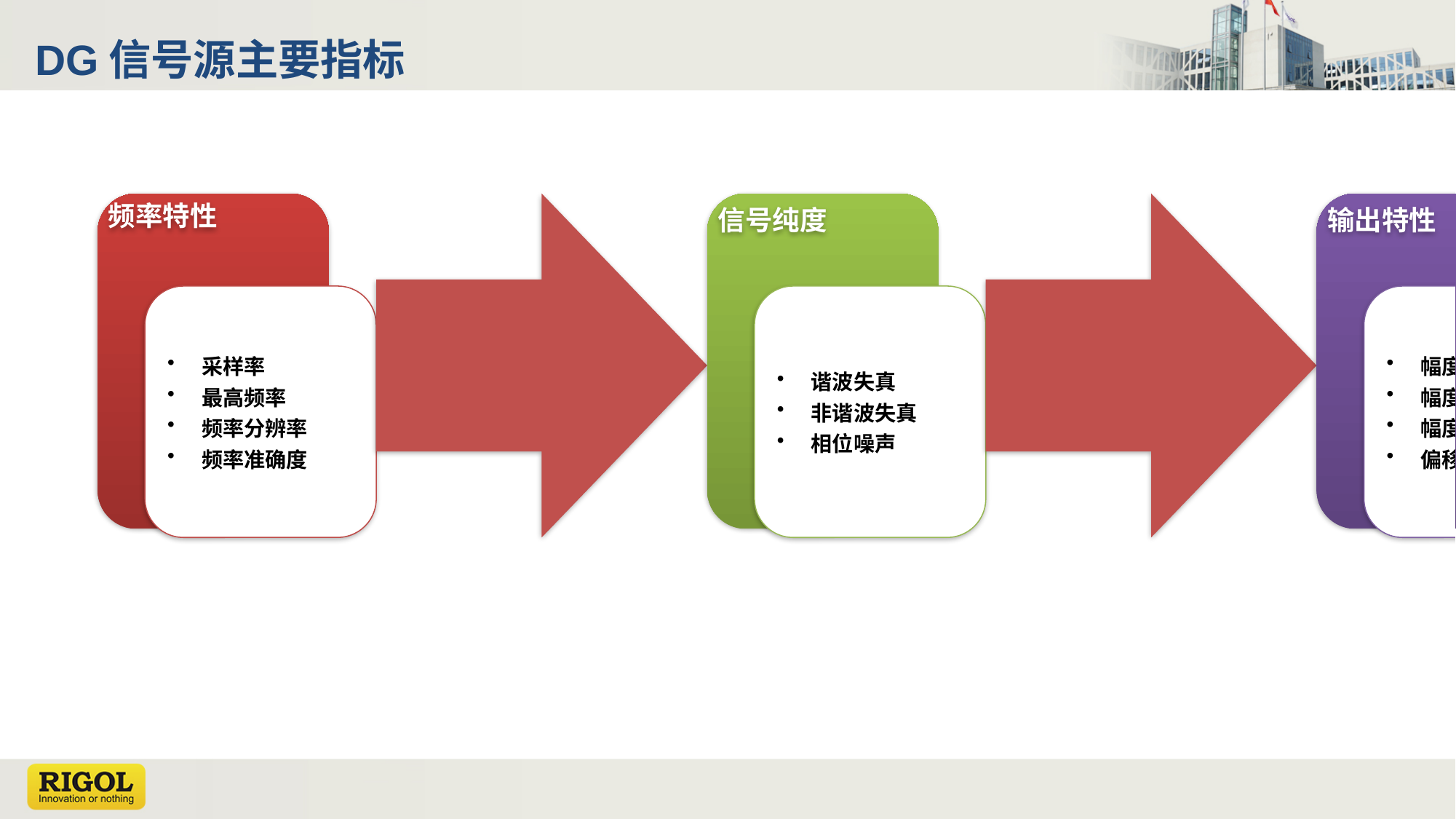

# DG信号源主要指标
频率特性
采样率
信号纯度
谐波失真
输出特性
频率分辨率
频率准确度
非谐波失真
相位噪声
最高频率